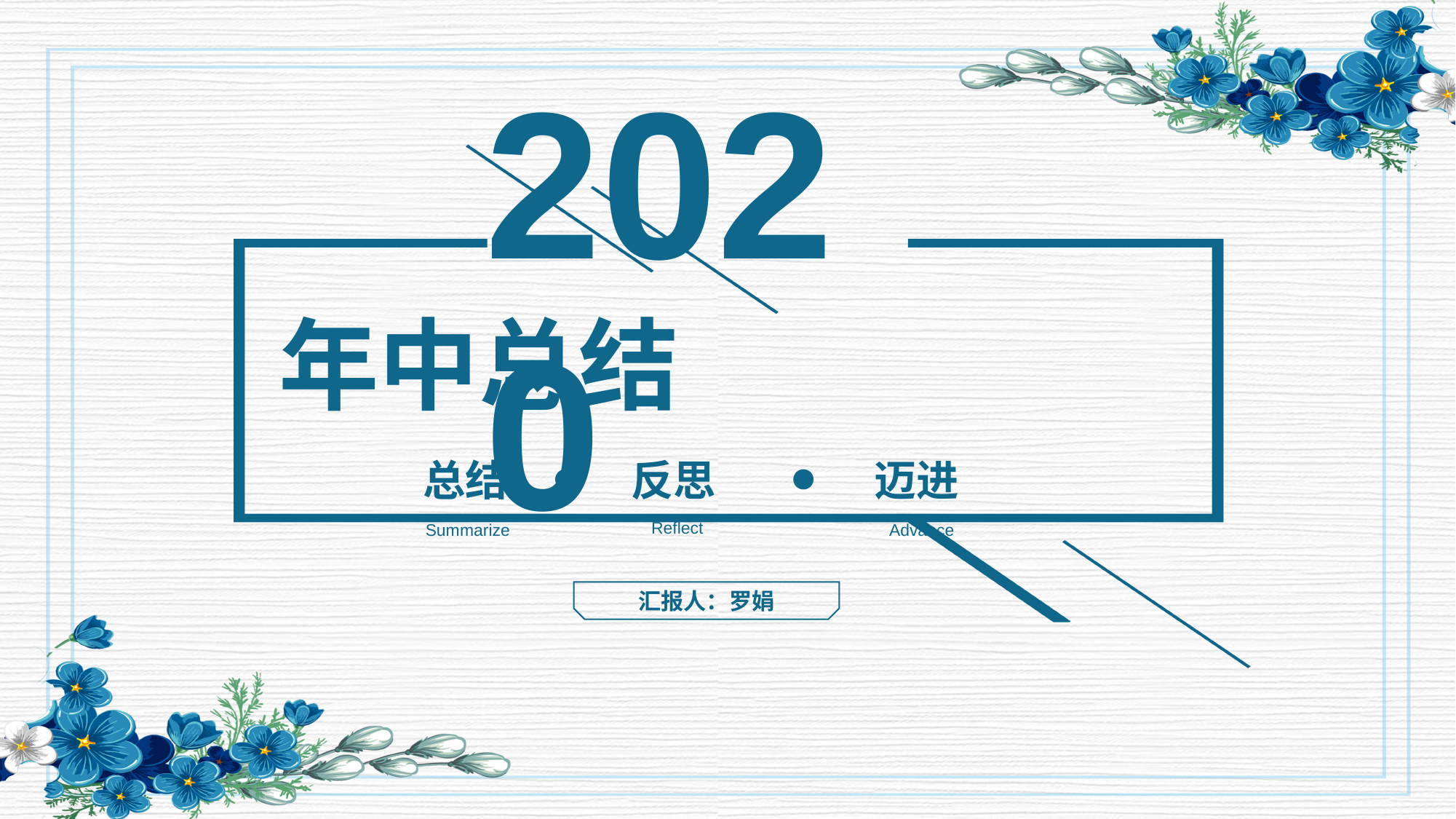

2020
年中总结
总结
反思
迈进

Reflect
Advance
Summarize

汇报人：罗娟